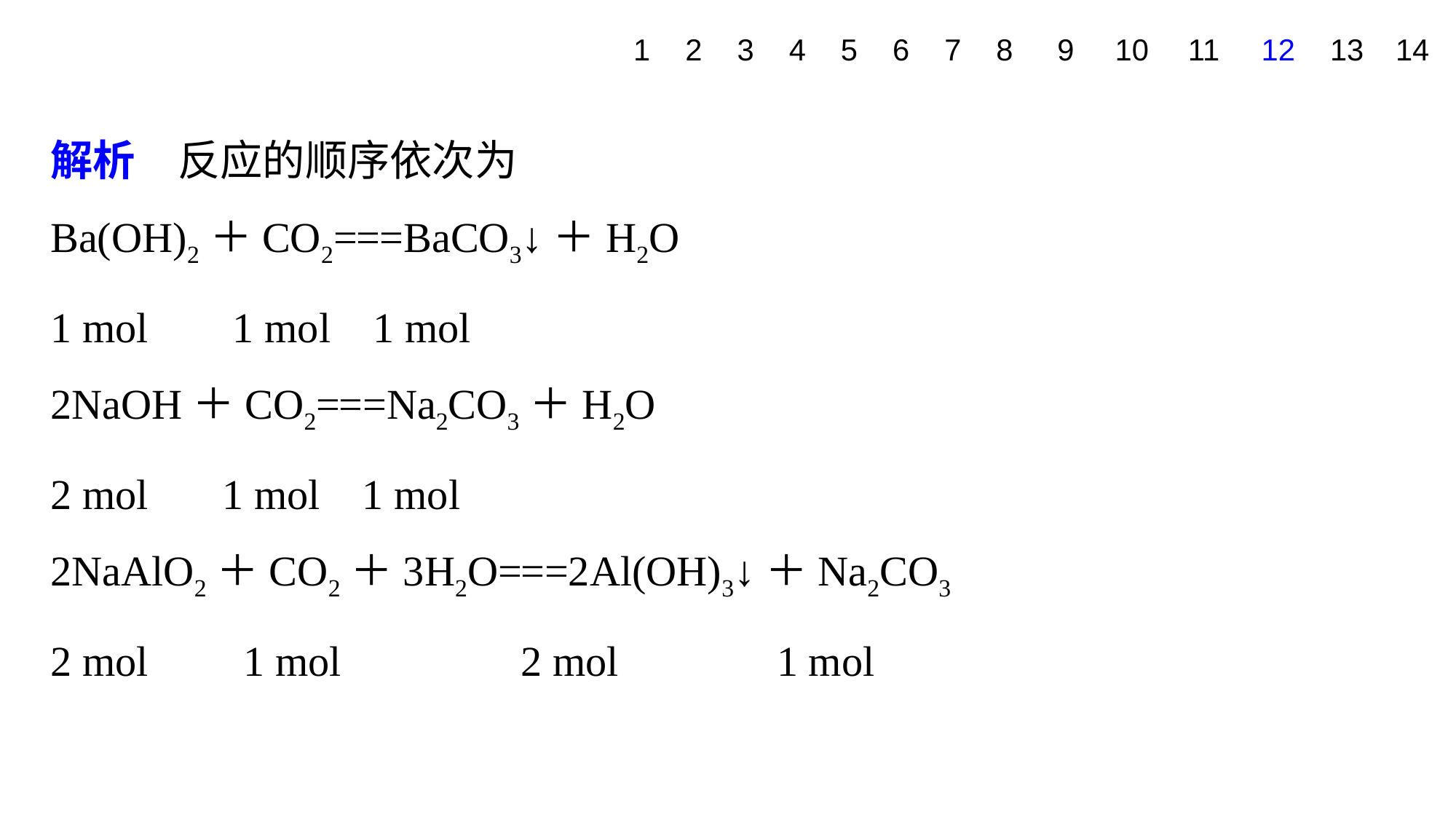

1
2
3
4
5
6
7
8
9
10
11
12
13
14
解析　反应的顺序依次为
Ba(OH)2＋CO2===BaCO3↓＋H2O
1 mol        1 mol    1 mol
2NaOH＋CO2===Na2CO3＋H2O
2 mol       1 mol    1 mol
2NaAlO2＋CO2＋3H2O===2Al(OH)3↓＋Na2CO3
2 mol         1 mol                 2 mol               1 mol